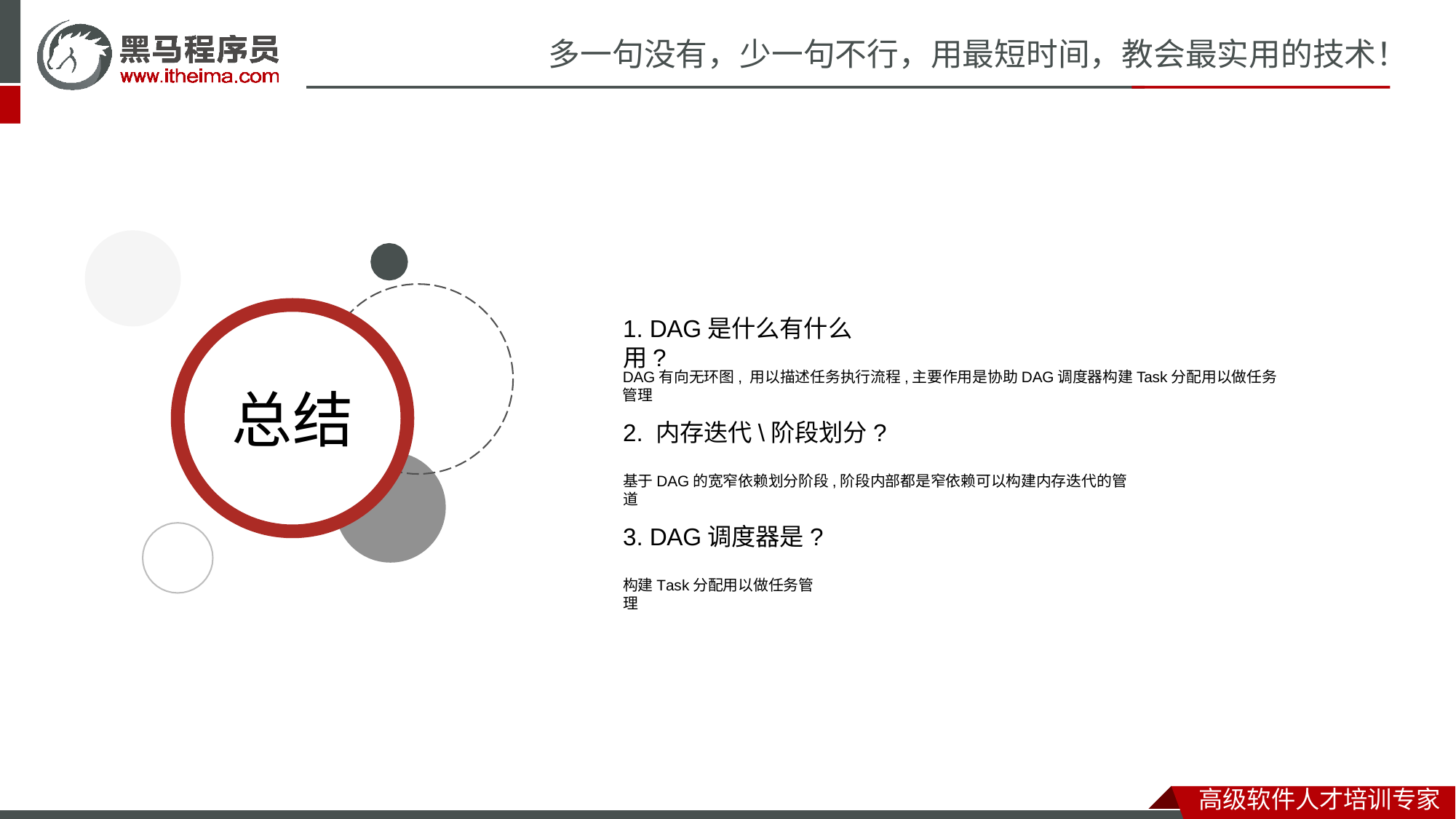

# 多一句没有，少一句不行，用最短时间，教会最实用的技术！

1. DAG是什么有什么用?
DAG有向无环图, 用以描述任务执行流程,主要作用是协助DAG调度器构建Task分配用以做任务管理
总结
2. 内存迭代\阶段划分?
基于DAG的宽窄依赖划分阶段,阶段内部都是窄依赖可以构建内存迭代的管道
3. DAG调度器是?
构建Task分配用以做任务管理
高级软件人才培训专家